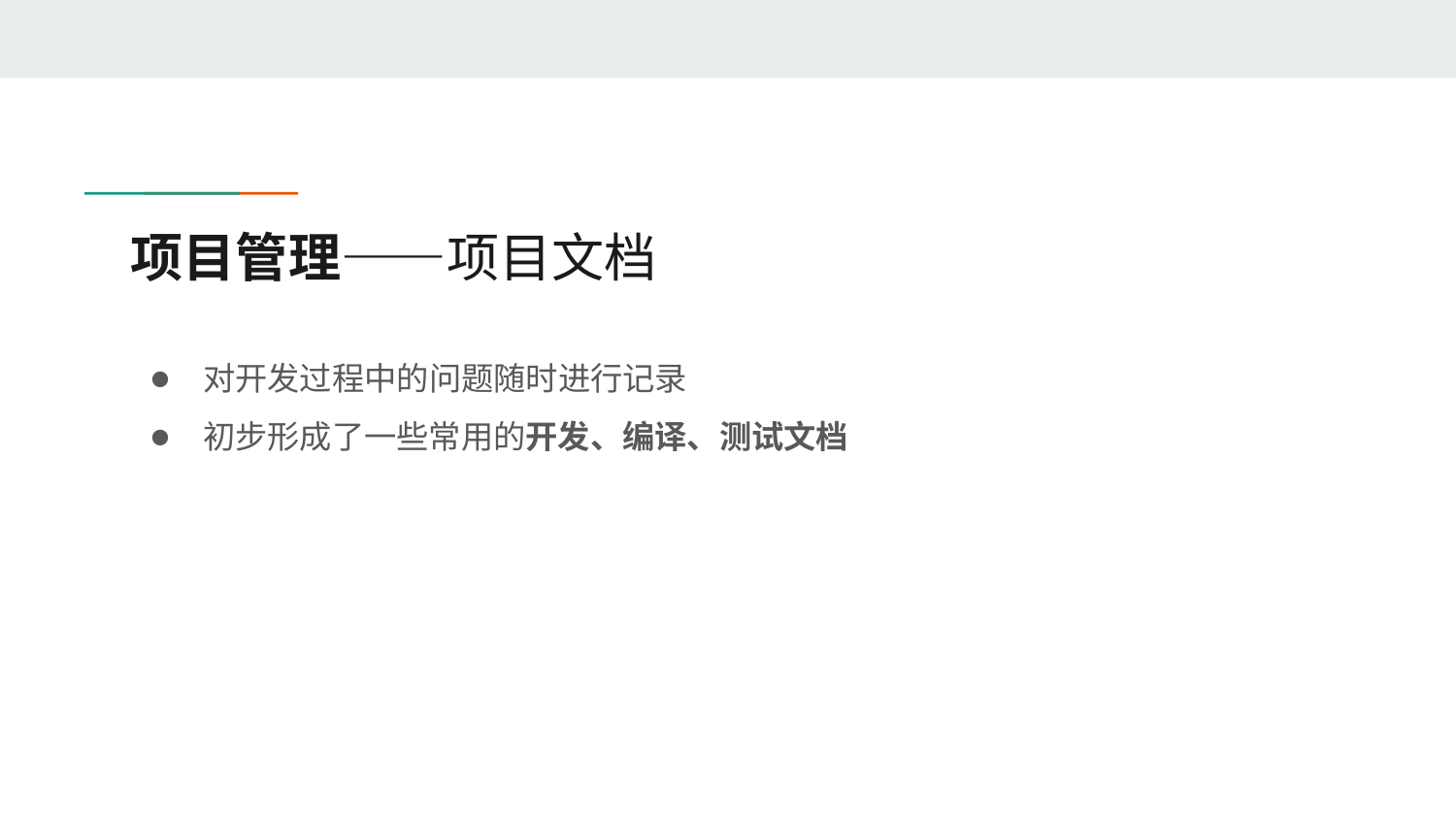

# 项目管理——项目文档
对开发过程中的问题随时进行记录
初步形成了一些常用的开发、编译、测试文档